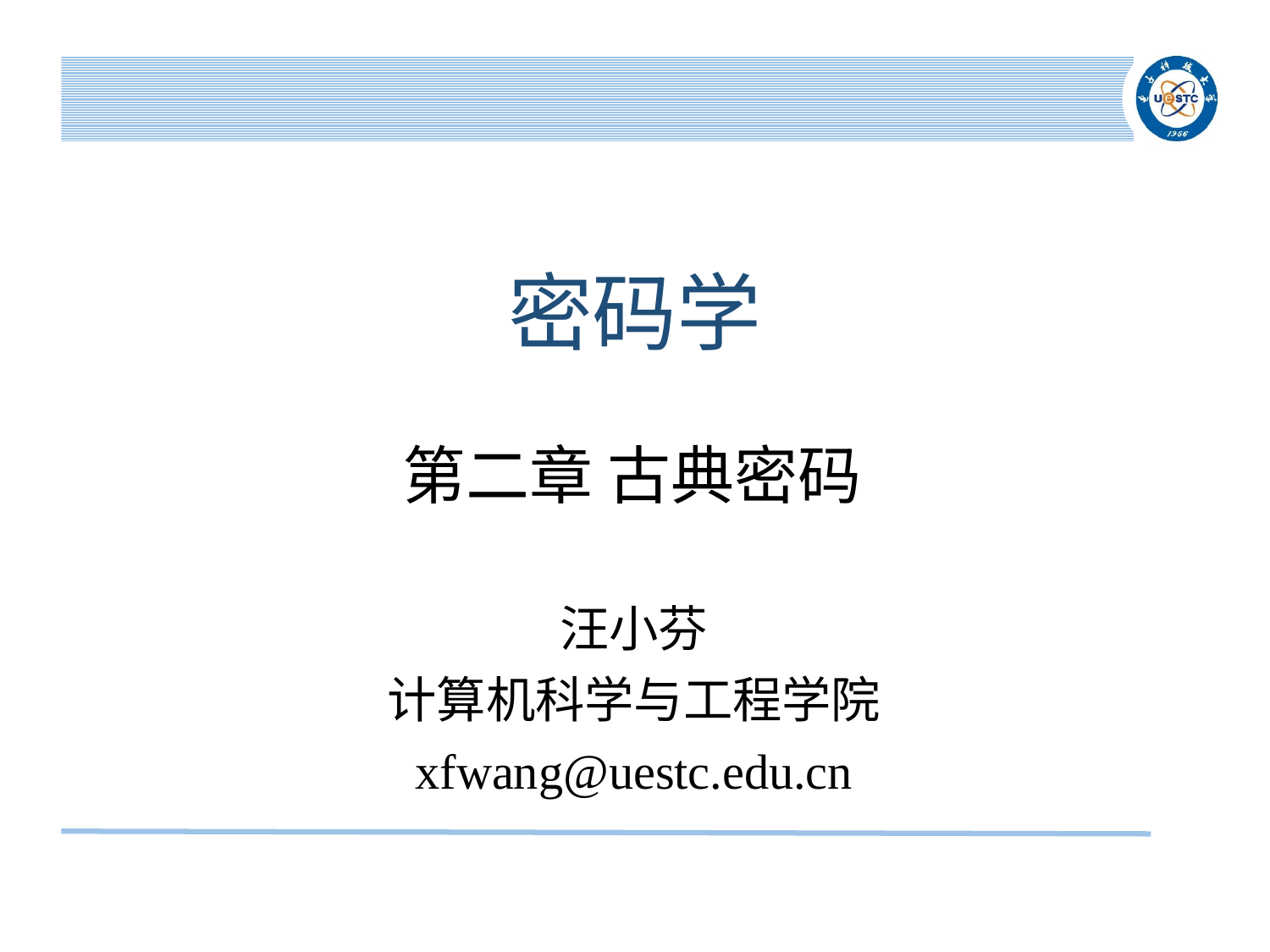

# 密码学
第二章 古典密码
汪小芬
计算机科学与工程学院
xfwang@uestc.edu.cn